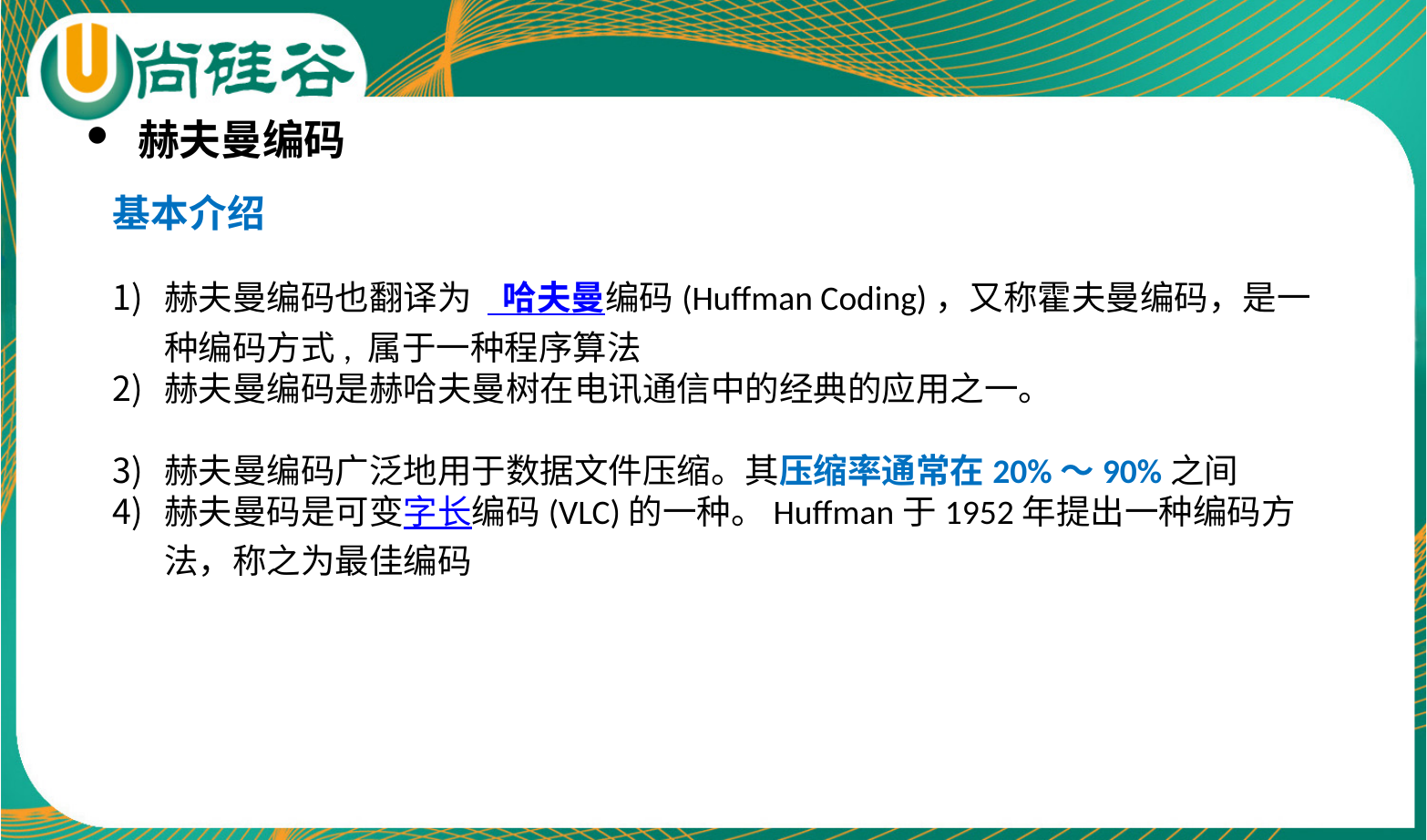

赫夫曼编码
基本介绍

赫夫曼编码也翻译为    哈夫曼编码(Huffman Coding)，又称霍夫曼编码，是一种编码方式, 属于一种程序算法
赫夫曼编码是赫哈夫曼树在电讯通信中的经典的应用之一。

赫夫曼编码广泛地用于数据文件压缩。其压缩率通常在20%～90%之间
赫夫曼码是可变字长编码(VLC)的一种。Huffman于1952年提出一种编码方法，称之为最佳编码